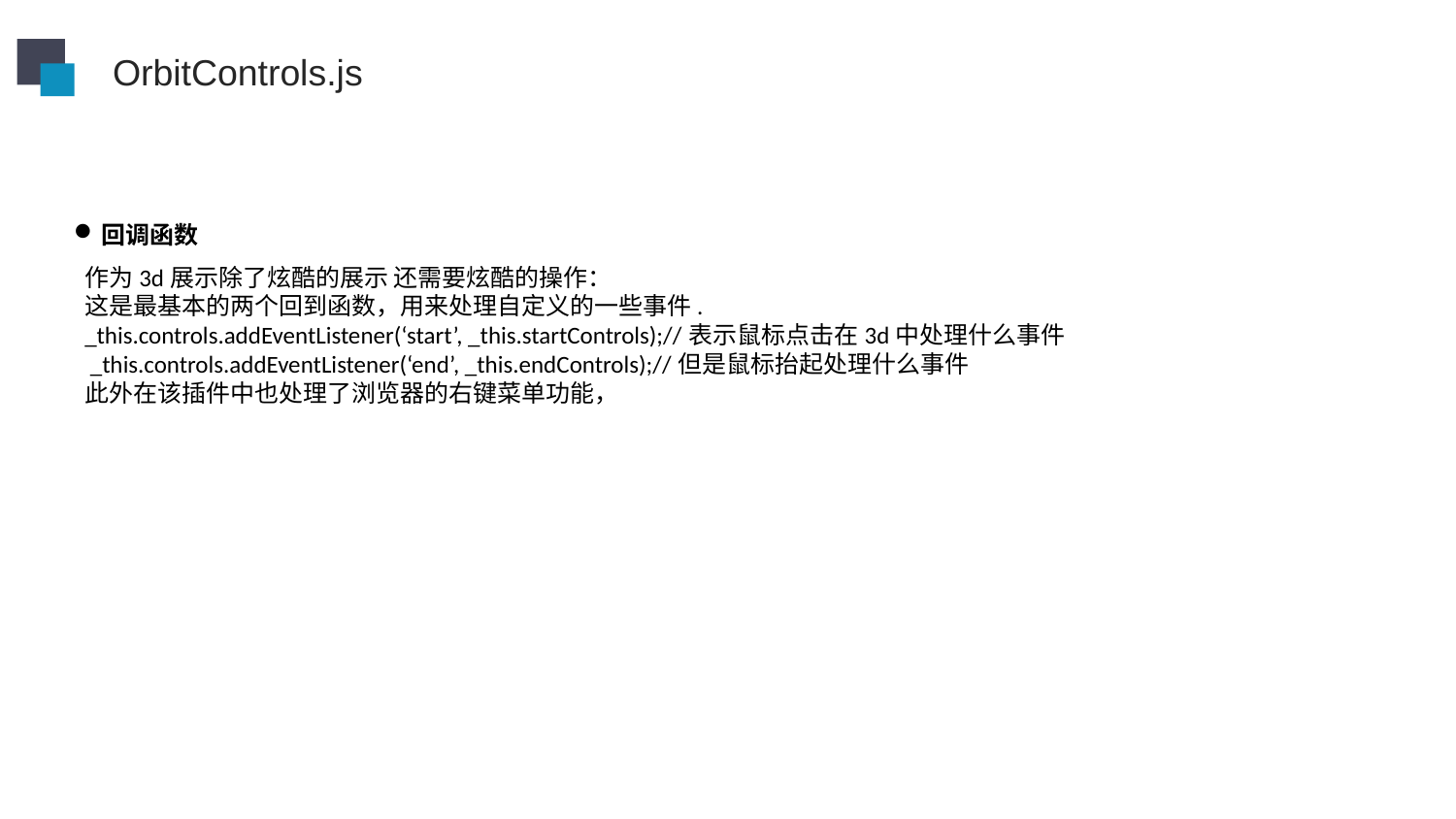

OrbitControls.js

回调函数
作为3d展示除了炫酷的展示 还需要炫酷的操作：
这是最基本的两个回到函数，用来处理自定义的一些事件.
_this.controls.addEventListener(‘start’, _this.startControls);//表示鼠标点击在3d中处理什么事件
 _this.controls.addEventListener(‘end’, _this.endControls);//但是鼠标抬起处理什么事件
此外在该插件中也处理了浏览器的右键菜单功能，